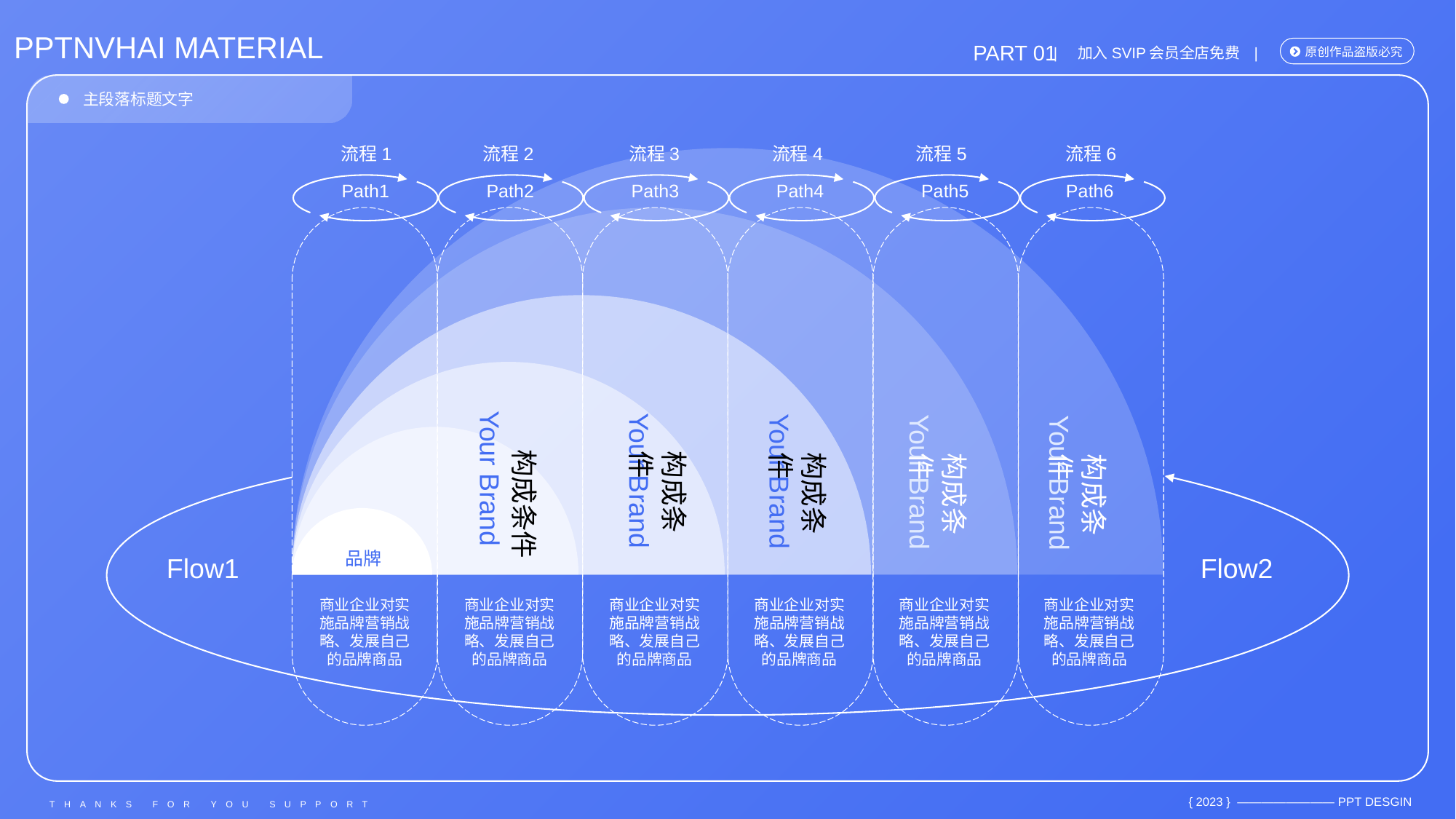

流程1
流程2
流程3
流程4
流程5
流程6

Path1
Path2
Path3
Path4
Path5
Path6

构成条件
构成条件
构成条件
构成条件
构成条件
Your Brand
Your Brand
Your Brand
Your Brand
Your Brand

品牌
Flow1
Flow2
商业企业对实施品牌营销战略、发展自己的品牌商品
商业企业对实施品牌营销战略、发展自己的品牌商品
商业企业对实施品牌营销战略、发展自己的品牌商品
商业企业对实施品牌营销战略、发展自己的品牌商品
商业企业对实施品牌营销战略、发展自己的品牌商品
商业企业对实施品牌营销战略、发展自己的品牌商品